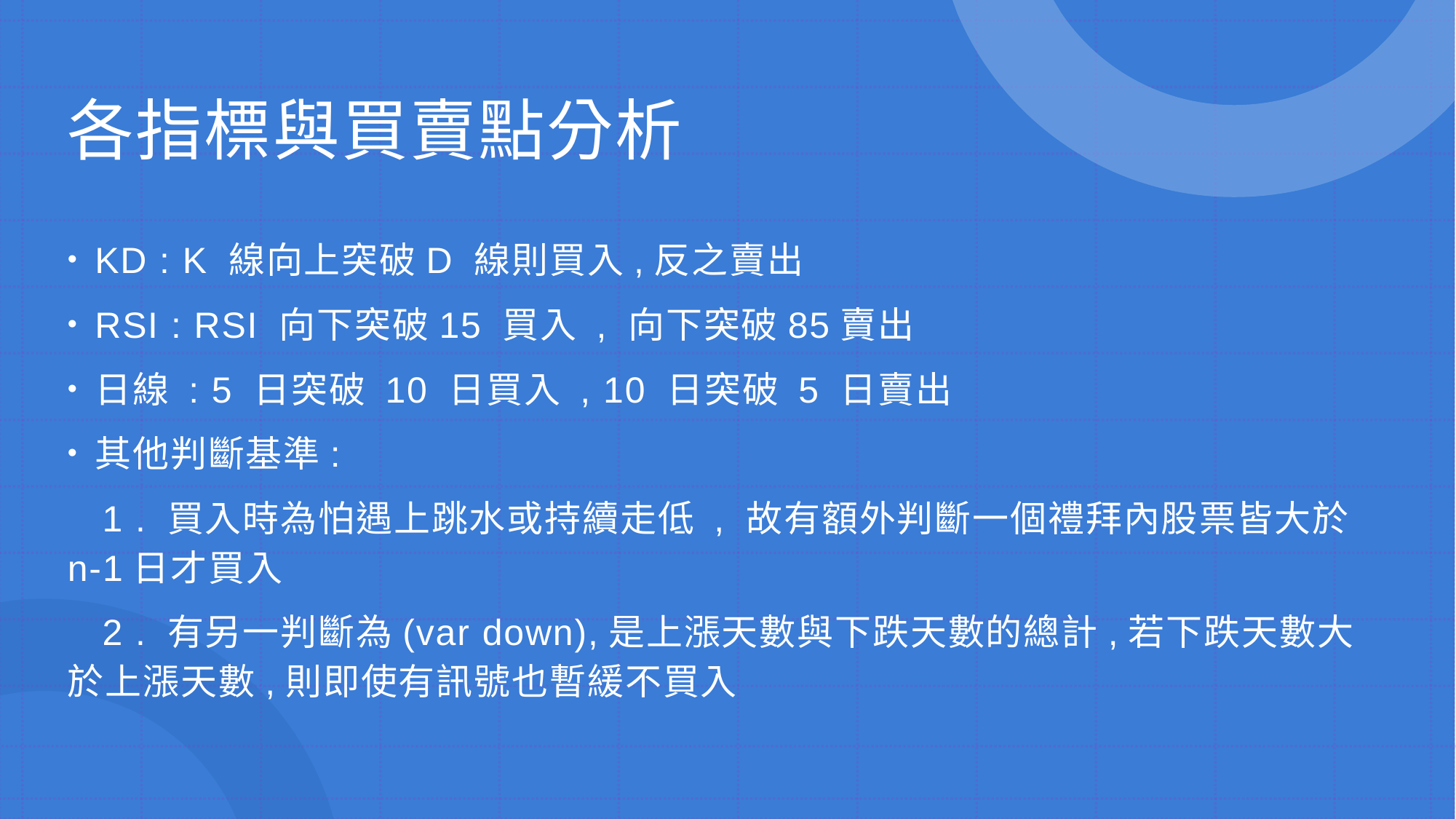

# 各指標與買賣點分析
KD : K 線向上突破D 線則買入,反之賣出
RSI : RSI 向下突破15 買入 , 向下突破85賣出
日線 : 5 日突破 10 日買入 , 10 日突破 5 日賣出
其他判斷基準:
   1 . 買入時為怕遇上跳水或持續走低 , 故有額外判斷一個禮拜內股票皆大於n-1日才買入
   2 . 有另一判斷為(var down),是上漲天數與下跌天數的總計,若下跌天數大於上漲天數,則即使有訊號也暫緩不買入